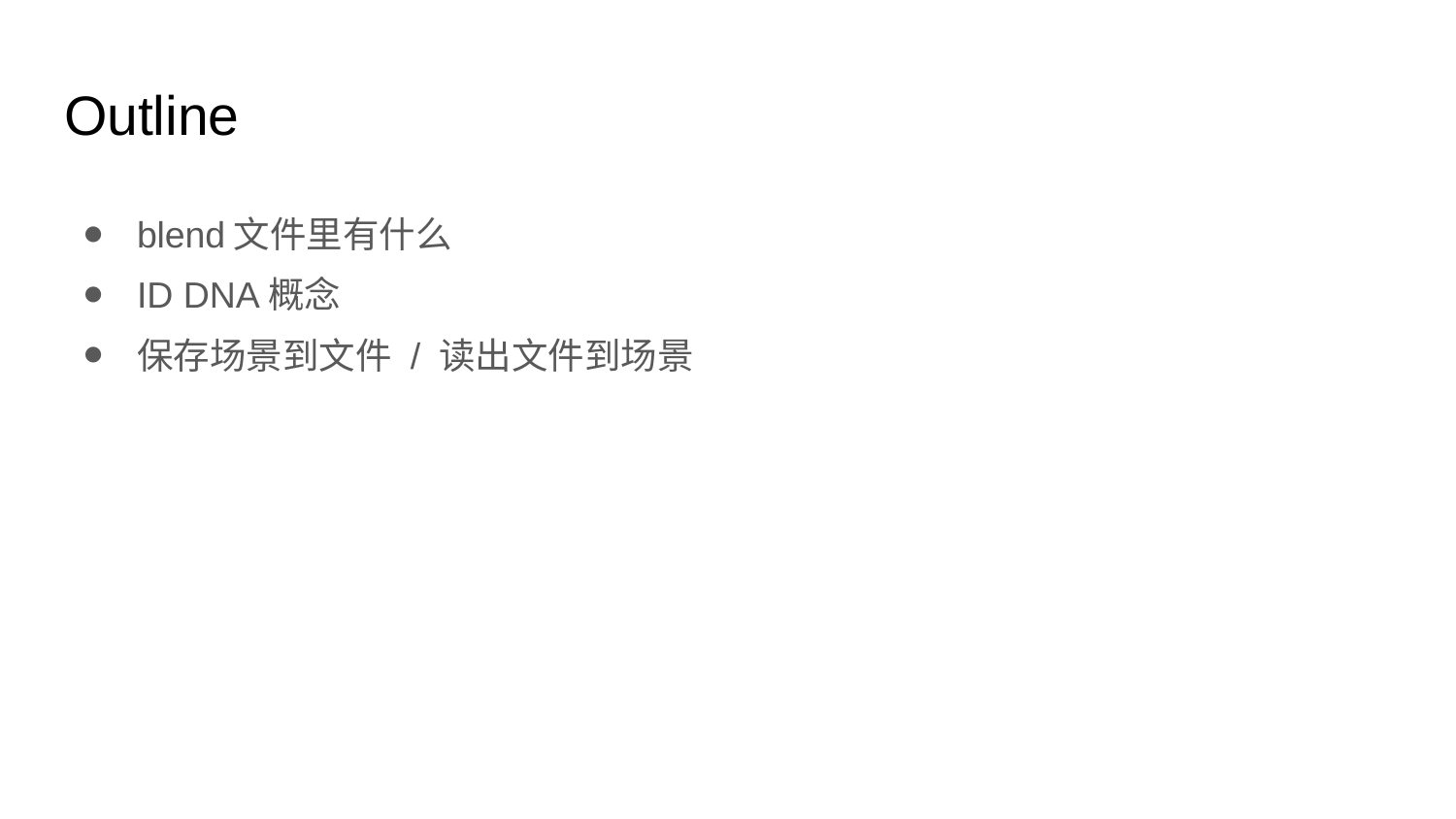

# Outline
blend文件里有什么
ID DNA概念
保存场景到文件 / 读出文件到场景